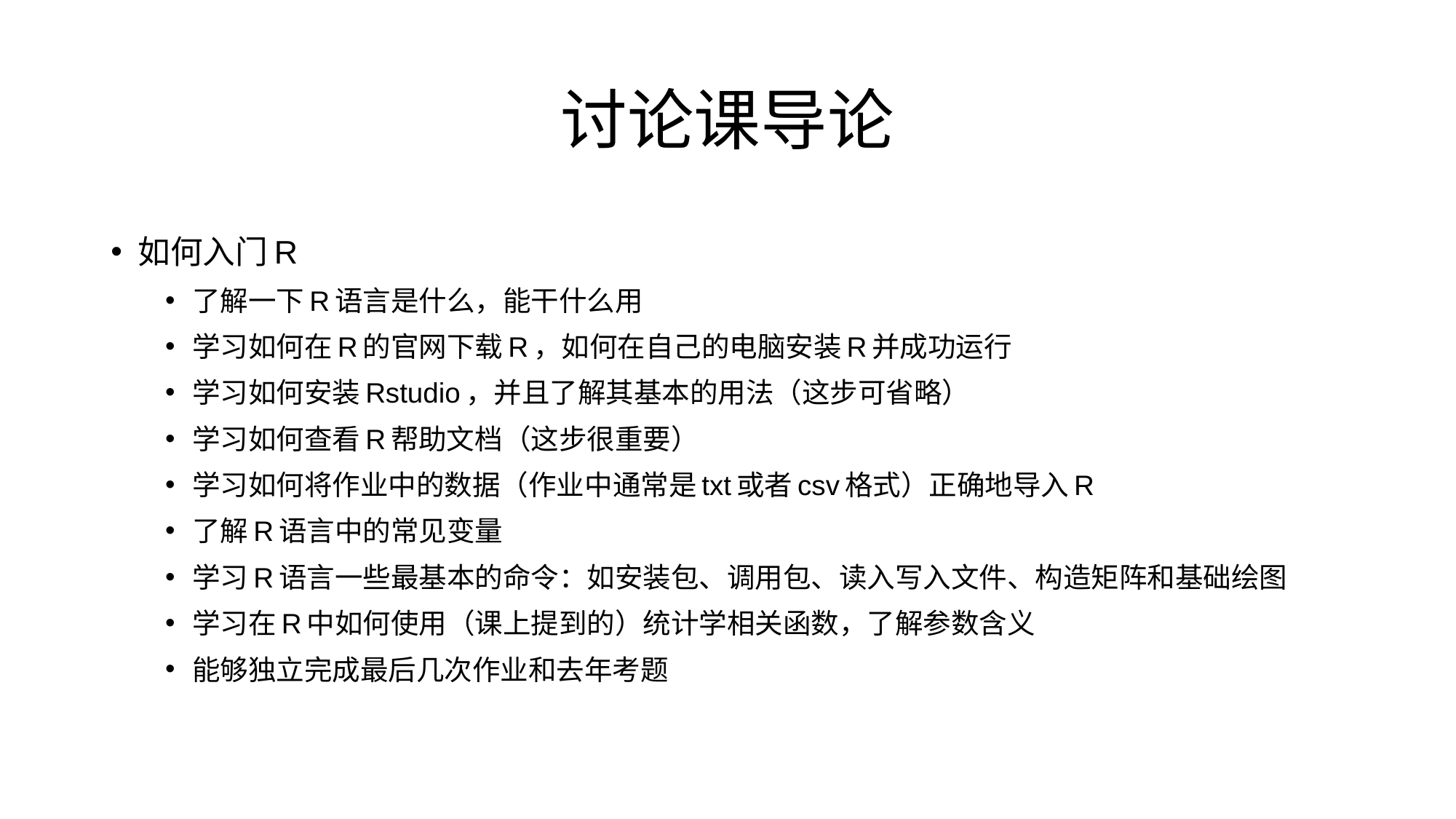

# 讨论课导论
如何入门R
了解一下R语言是什么，能干什么用
学习如何在R的官网下载R，如何在自己的电脑安装R并成功运行
学习如何安装Rstudio，并且了解其基本的用法（这步可省略）
学习如何查看R帮助文档（这步很重要）
学习如何将作业中的数据（作业中通常是txt或者csv格式）正确地导入R
了解R语言中的常见变量
学习R语言一些最基本的命令：如安装包、调用包、读入写入文件、构造矩阵和基础绘图
学习在R中如何使用（课上提到的）统计学相关函数，了解参数含义
能够独立完成最后几次作业和去年考题